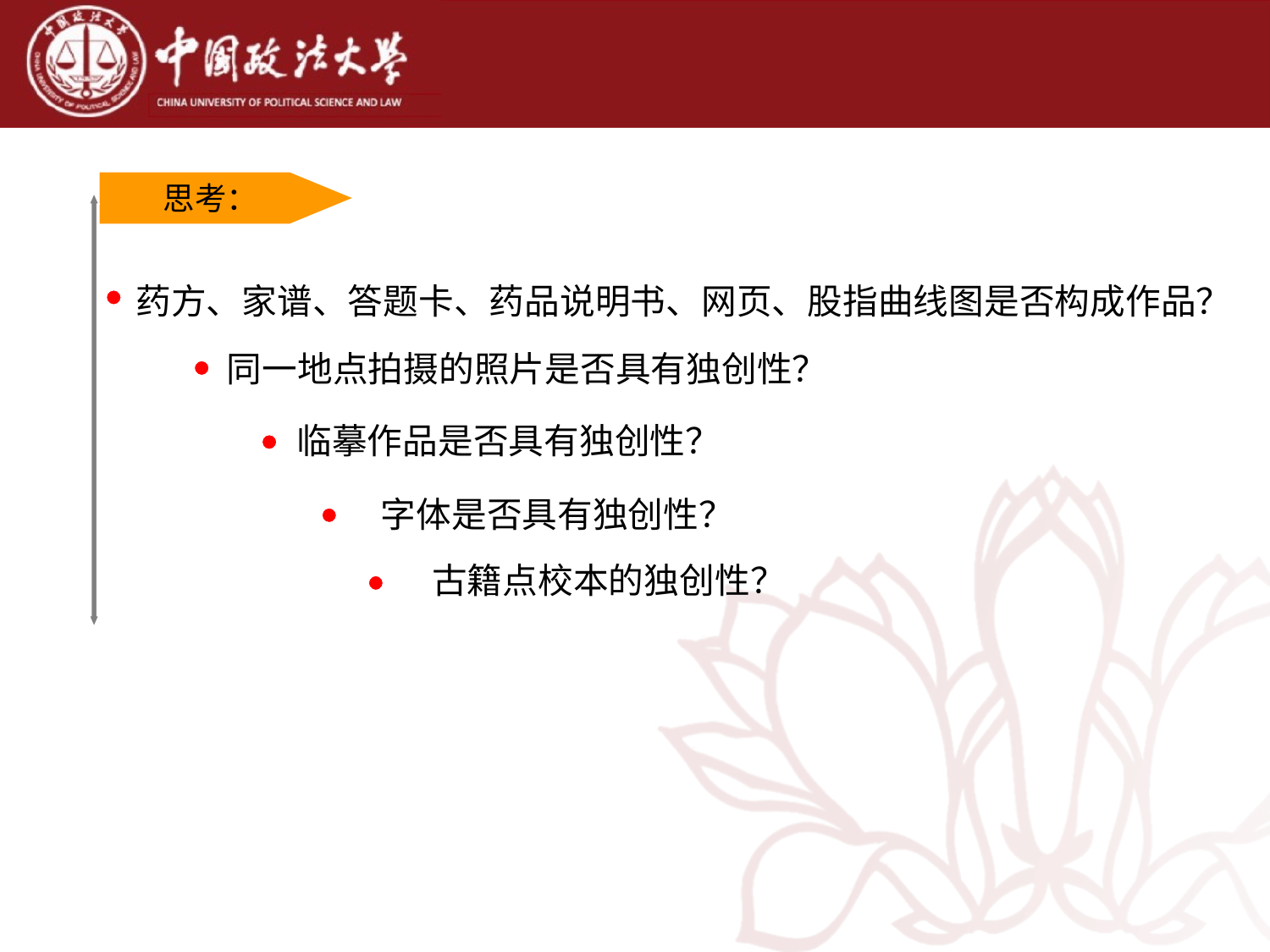

思考：

药方、家谱、答题卡、药品说明书、网页、股指曲线图是否构成作品？

同一地点拍摄的照片是否具有独创性？

临摹作品是否具有独创性？

字体是否具有独创性？

古籍点校本的独创性？